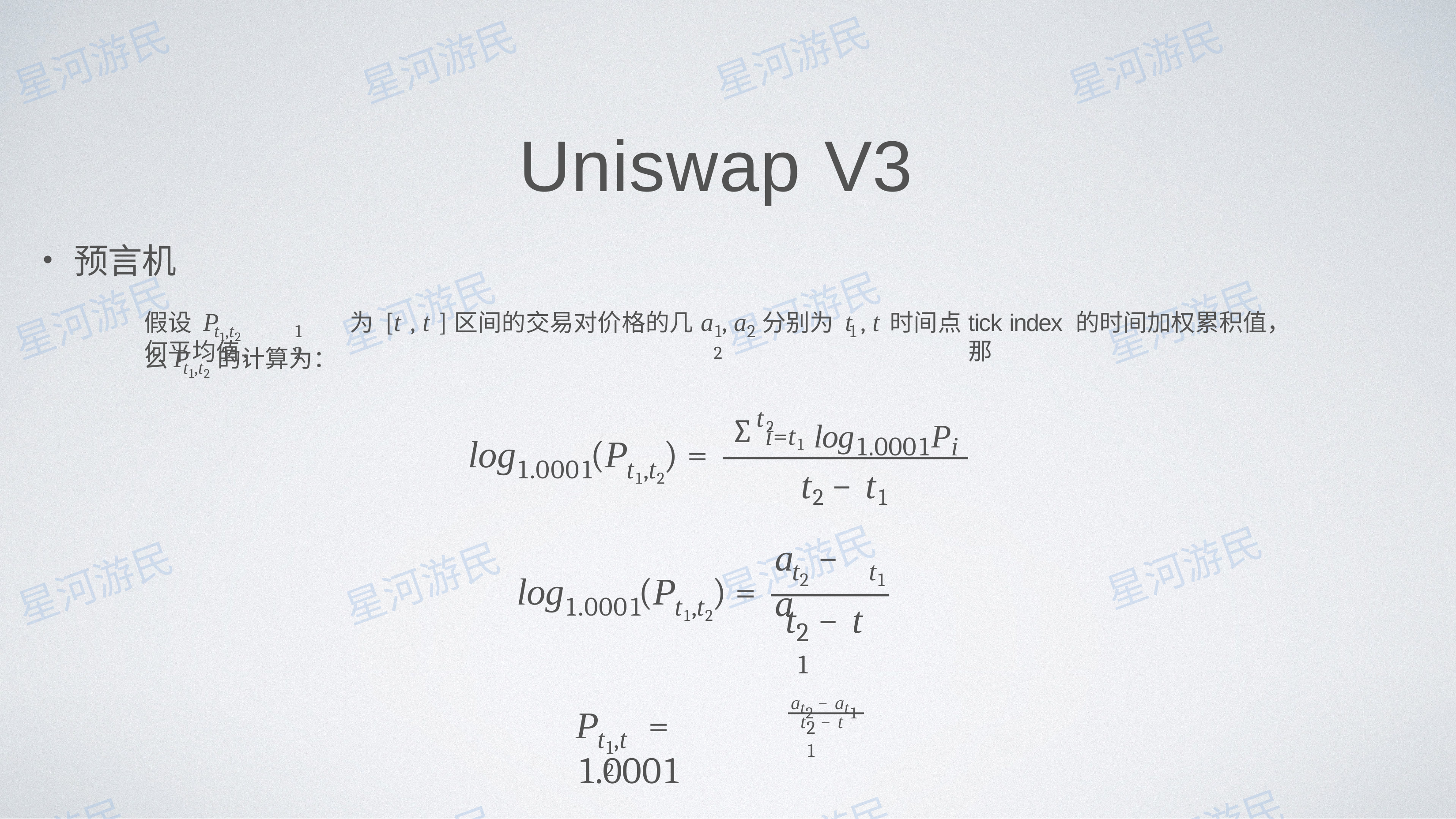

# Uniswap V3
预⾔机
假设 P	为 [t , t ]区间的交易对价格的⼏何平均值，
a , a	分别为 t , t	时间点
tick index 的时间加权累积值，那
t ,t
1	2
1	2	1	2
1  2
么P	的计算为：
t ,t
1  2
∑t2
log1.0001Pi
i=t1
log	(P	) =
1.0001	t1,t2

t2 − t1
a	− a
t
t
log	(P	) =
2
1
1.0001	t1,t2

t	− t
2	1
at2 − at1
P	= 1.0001
t	− t

2	1
t ,t
1	2